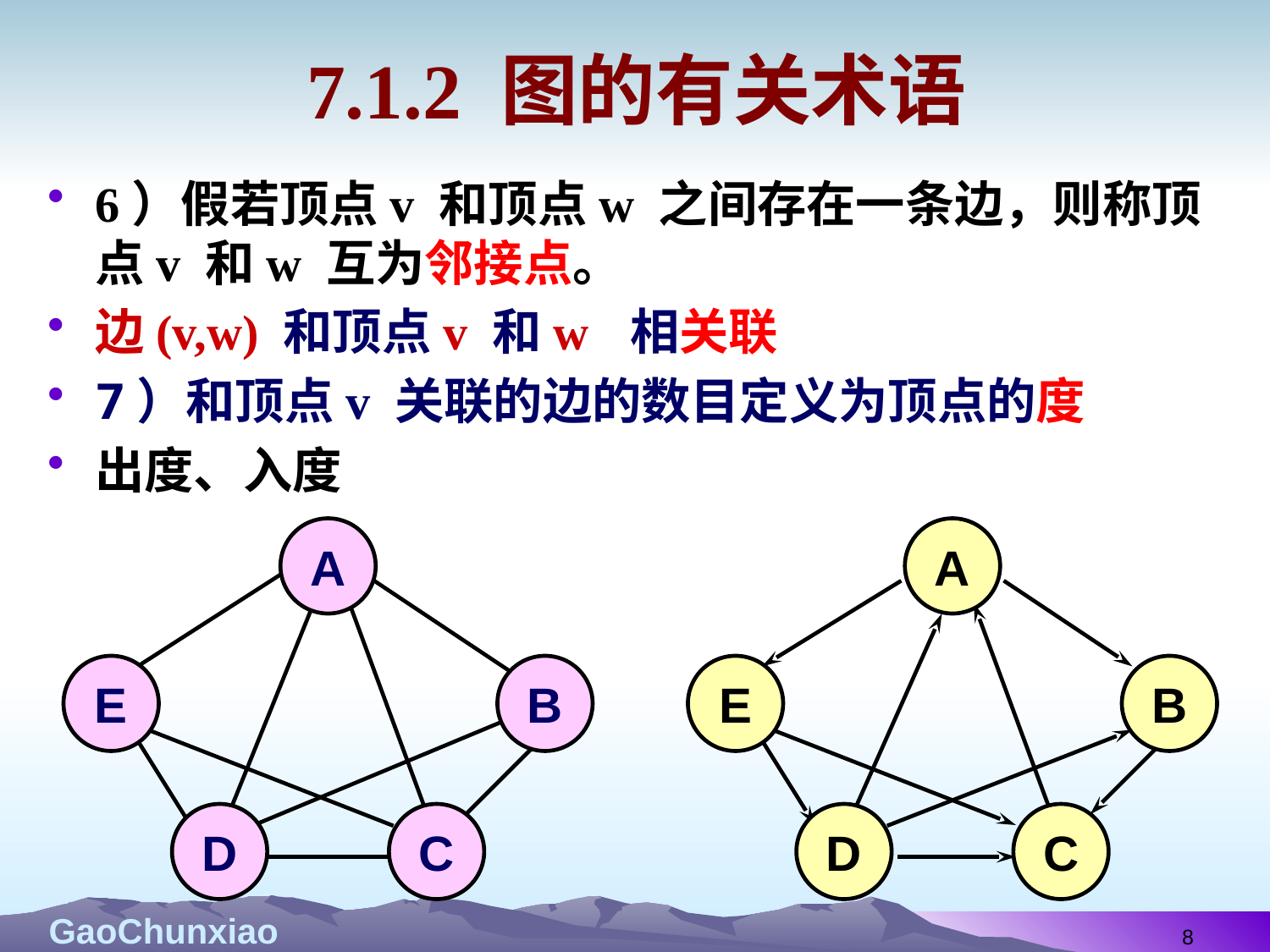

# 7.1.2 图的有关术语
6）假若顶点v 和顶点w 之间存在一条边，则称顶点v 和w 互为邻接点。
边(v,w) 和顶点v 和w 相关联
7）和顶点v 关联的边的数目定义为顶点的度
出度、入度
A

E
B

D
C

A

E
B

D
C

8